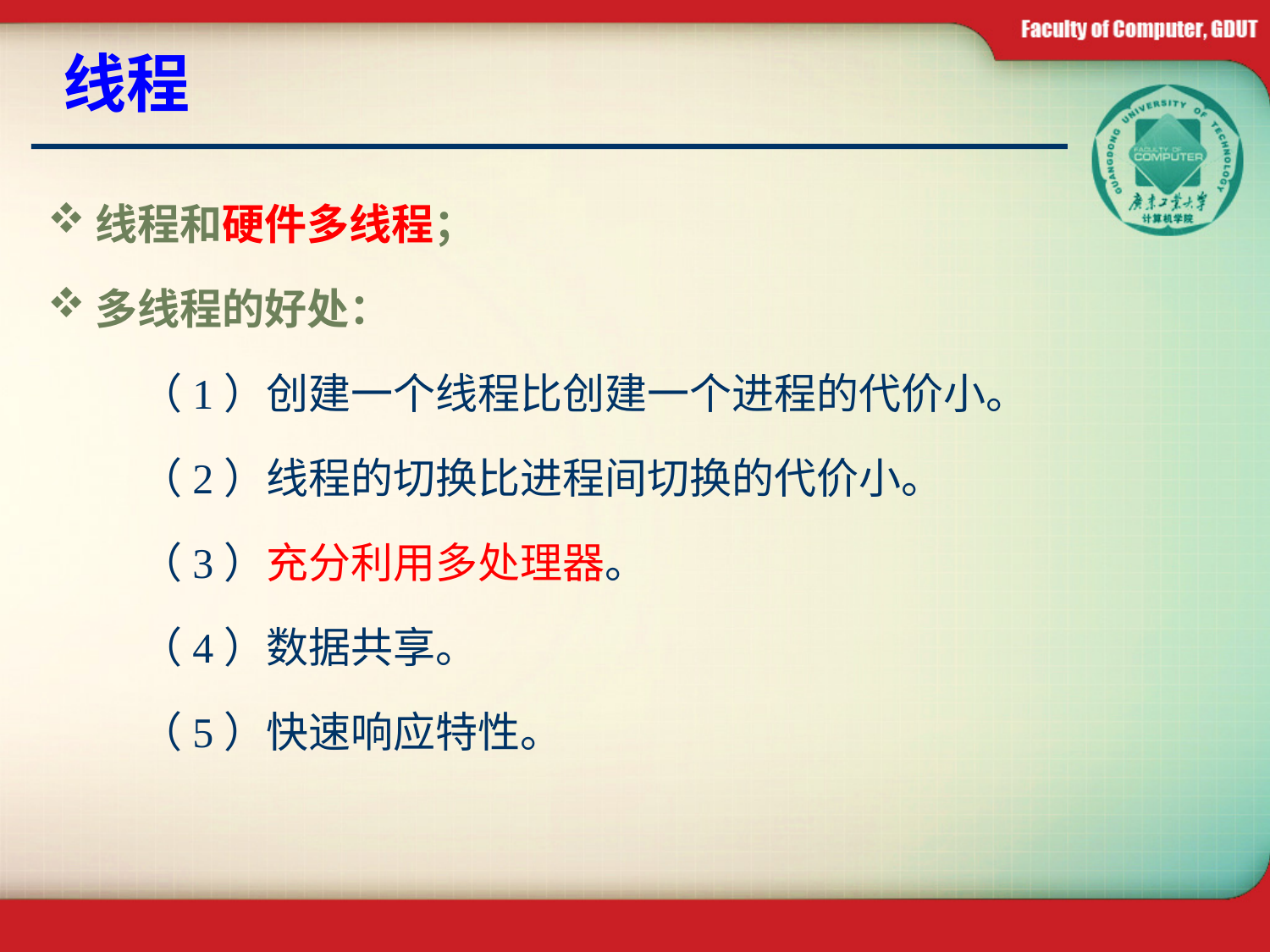

# 线程
线程和硬件多线程；
多线程的好处：
  （1）创建一个线程比创建一个进程的代价小。
  （2）线程的切换比进程间切换的代价小。
  （3）充分利用多处理器。
  （4）数据共享。
  （5）快速响应特性。